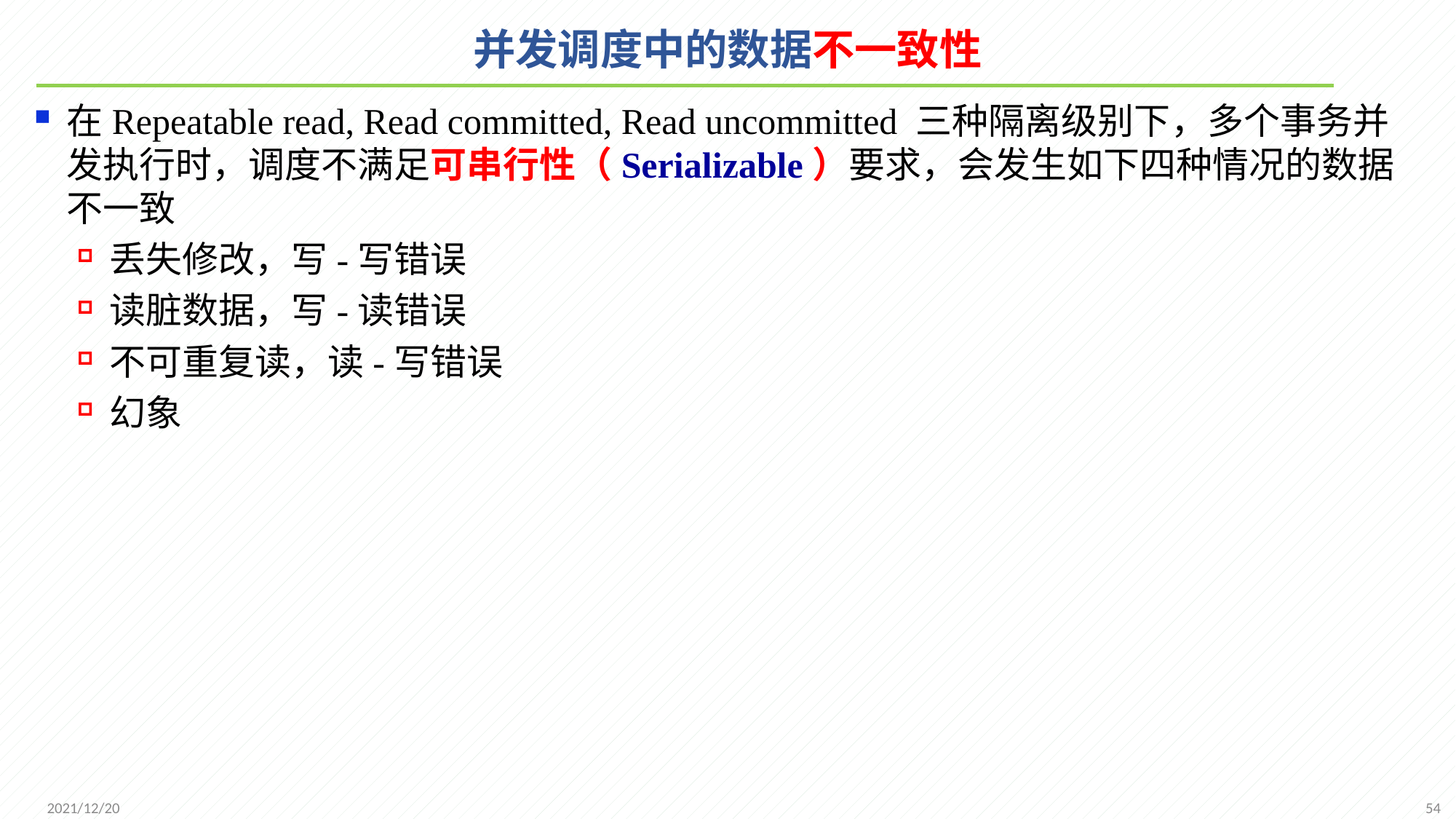

# 并发调度中的数据不一致性
在Repeatable read, Read committed, Read uncommitted 三种隔离级别下，多个事务并发执行时，调度不满足可串行性（Serializable）要求，会发生如下四种情况的数据不一致
丢失修改，写-写错误
读脏数据，写-读错误
不可重复读，读-写错误
幻象

54
2021/12/20